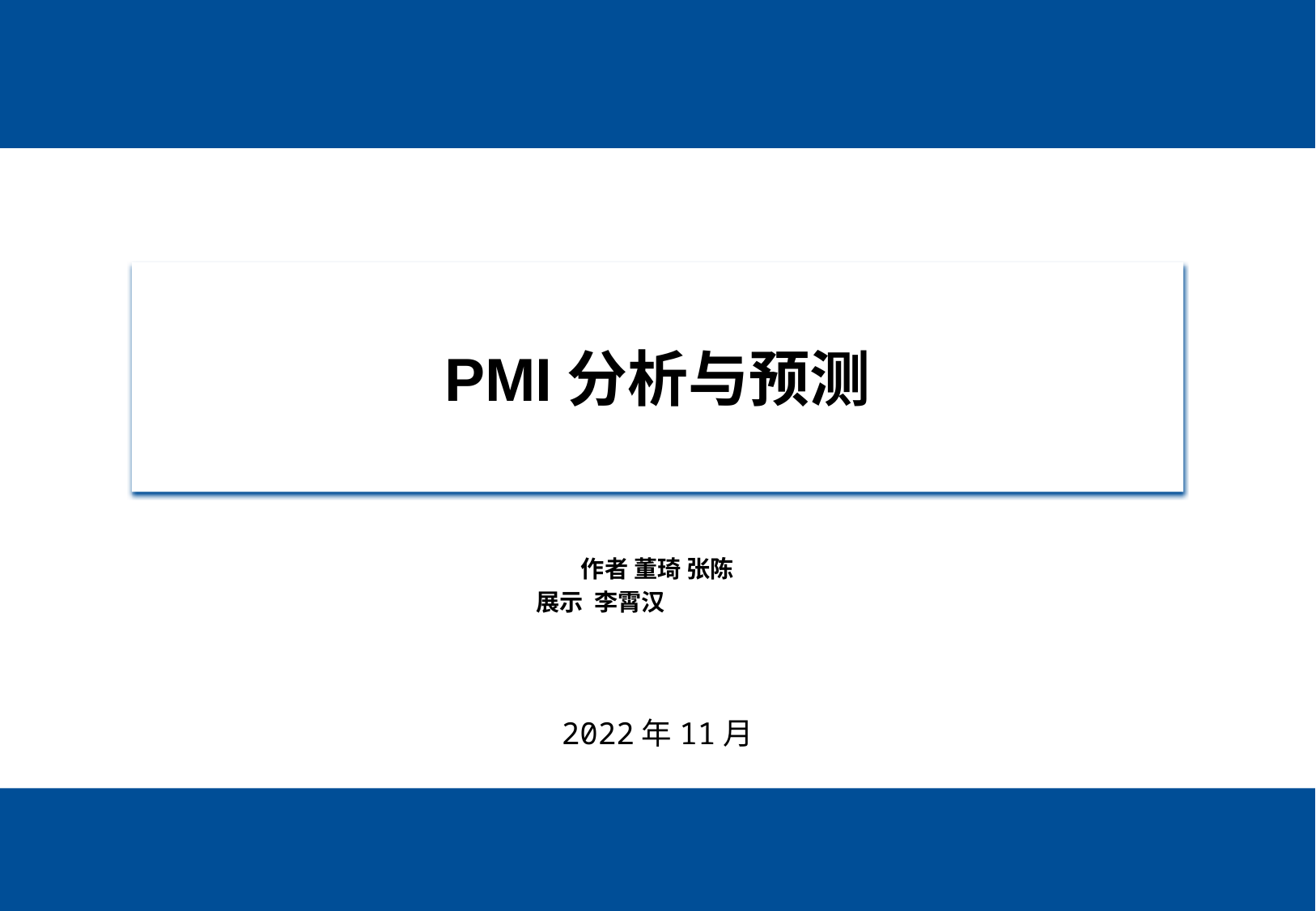

# PMI分析与预测
作者 董琦 张陈
       展示  李霄汉
2022年11月